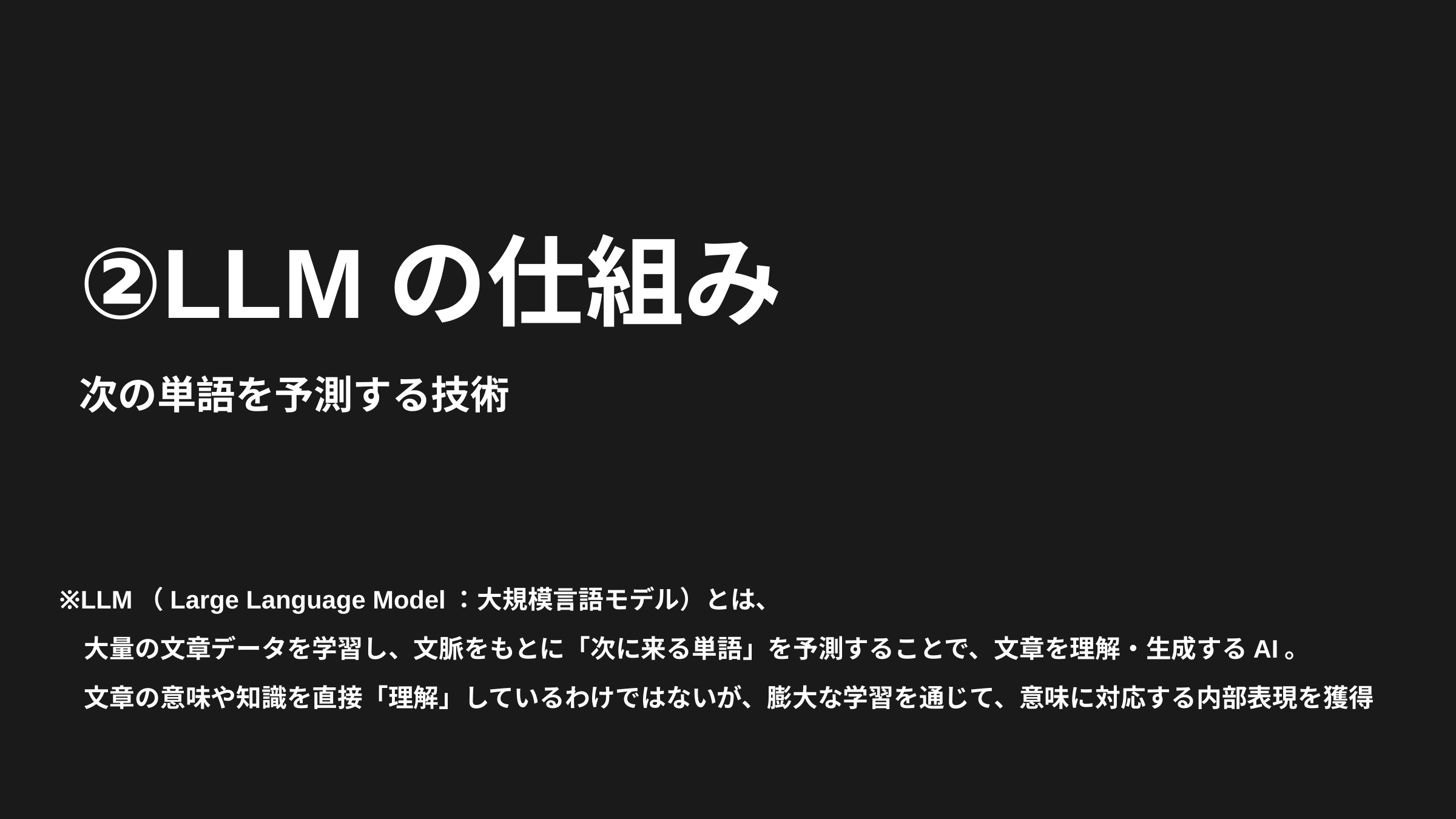

②LLMの仕組み
次の単語を予測する技術
※LLM（Large Language Model：大規模言語モデル）とは、
　大量の文章データを学習し、文脈をもとに「次に来る単語」を予測することで、文章を理解・生成するAI。
　文章の意味や知識を直接「理解」しているわけではないが、膨大な学習を通じて、意味に対応する内部表現を獲得